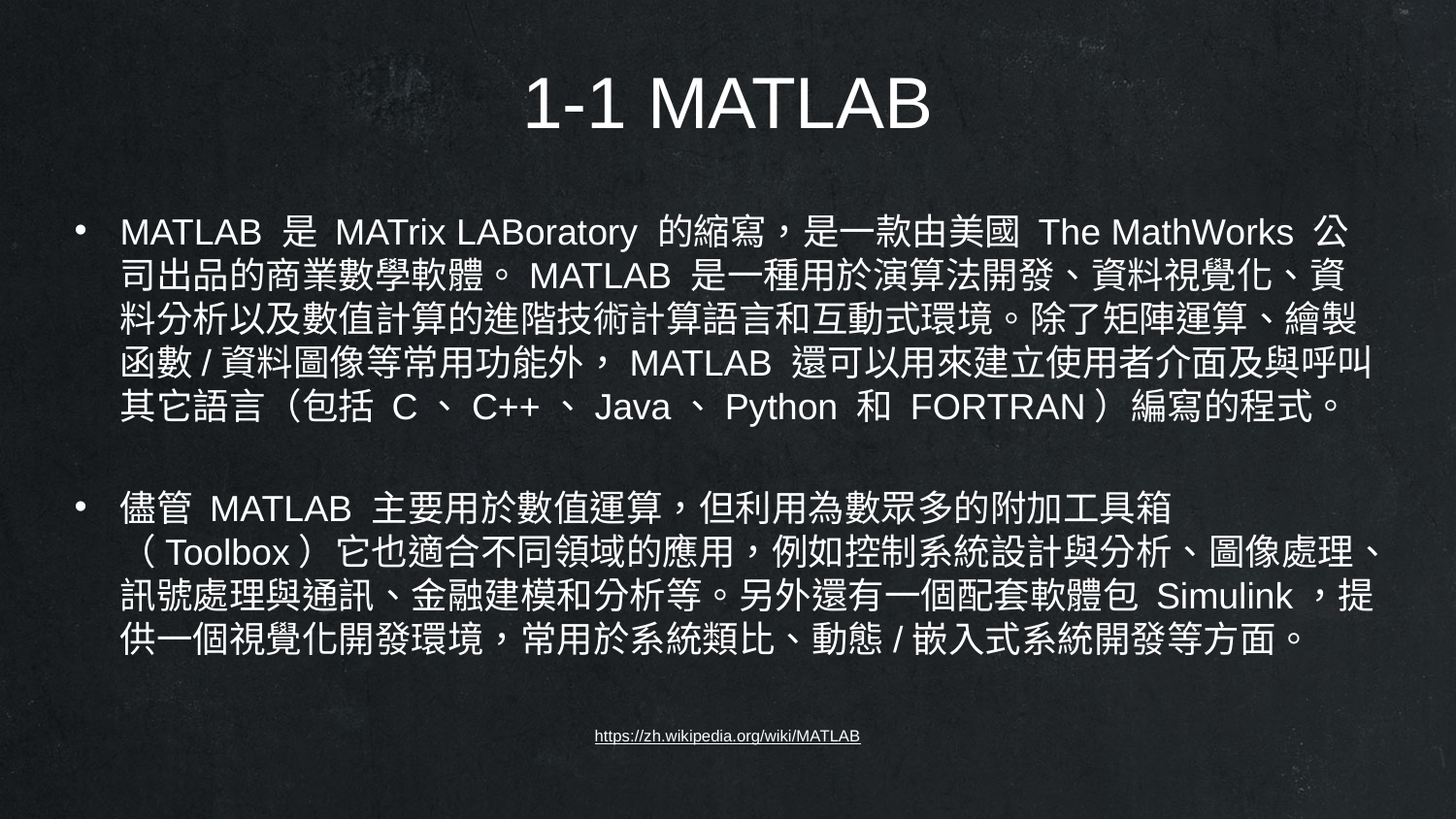

1-1 MATLAB
MATLAB 是 MATrix LABoratory 的縮寫，是一款由美國 The MathWorks 公司出品的商業數學軟體。MATLAB 是一種用於演算法開發、資料視覺化、資料分析以及數值計算的進階技術計算語言和互動式環境。除了矩陣運算、繪製函數/資料圖像等常用功能外，MATLAB 還可以用來建立使用者介面及與呼叫其它語言（包括 C、C++、Java、Python 和 FORTRAN）編寫的程式。

儘管 MATLAB 主要用於數值運算，但利用為數眾多的附加工具箱（Toolbox）它也適合不同領域的應用，例如控制系統設計與分析、圖像處理、訊號處理與通訊、金融建模和分析等。另外還有一個配套軟體包 Simulink，提供一個視覺化開發環境，常用於系統類比、動態/嵌入式系統開發等方面。
https://zh.wikipedia.org/wiki/MATLAB